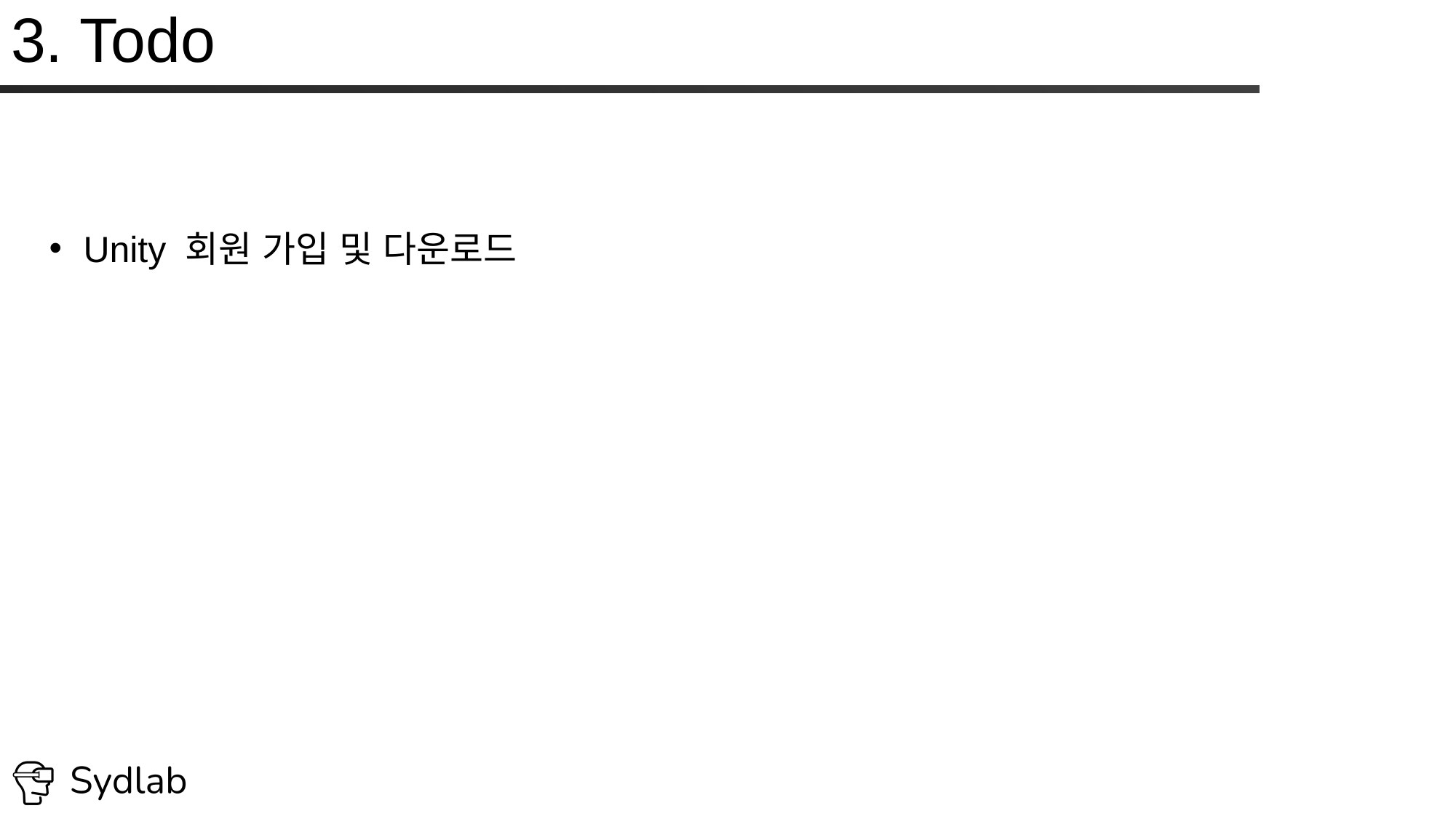

# 3. Todo

Unity 회원 가입 및 다운로드